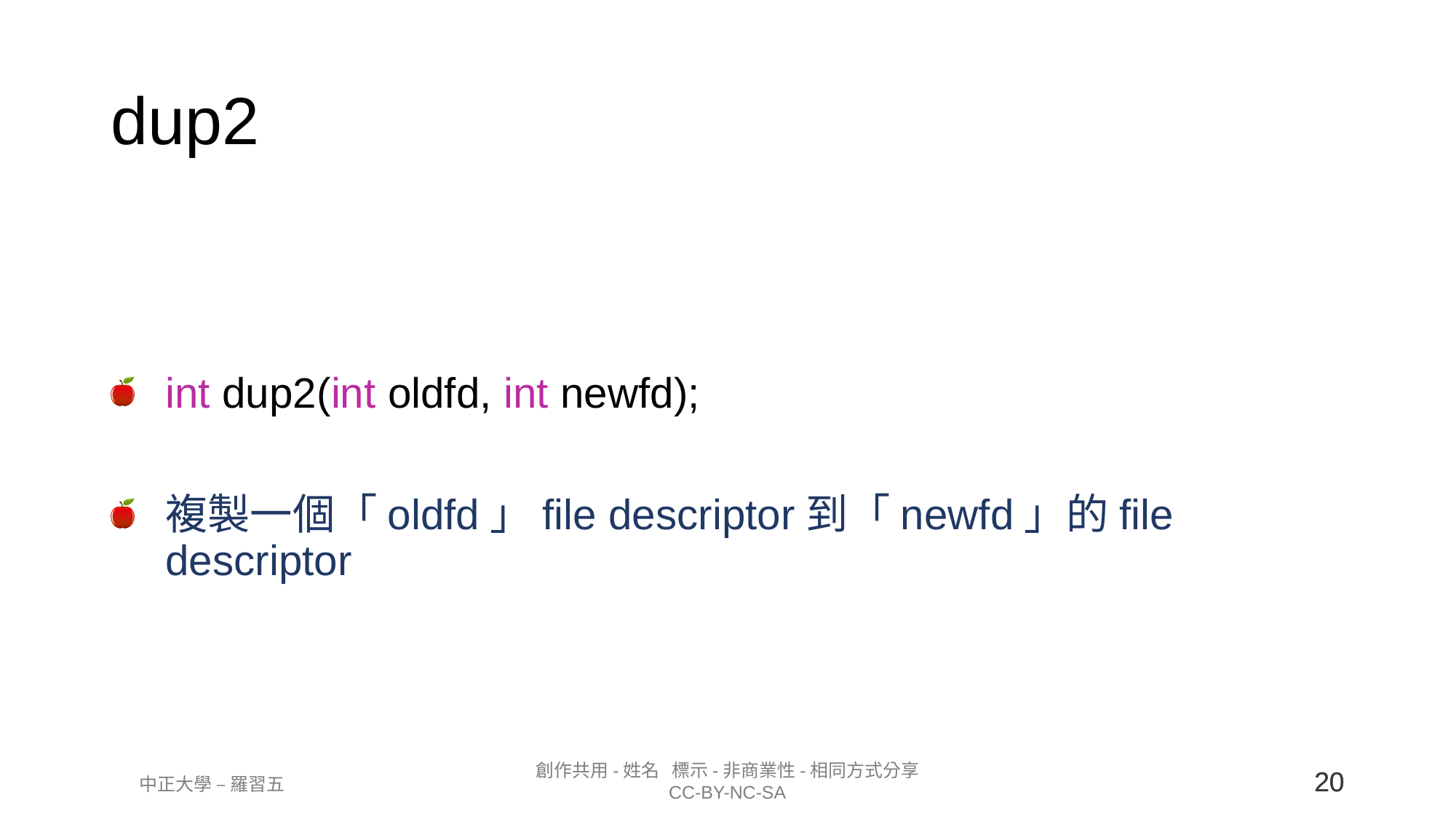

# dup2
int dup2(int oldfd, int newfd);

複製一個「oldfd」file descriptor到「newfd」的file descriptor